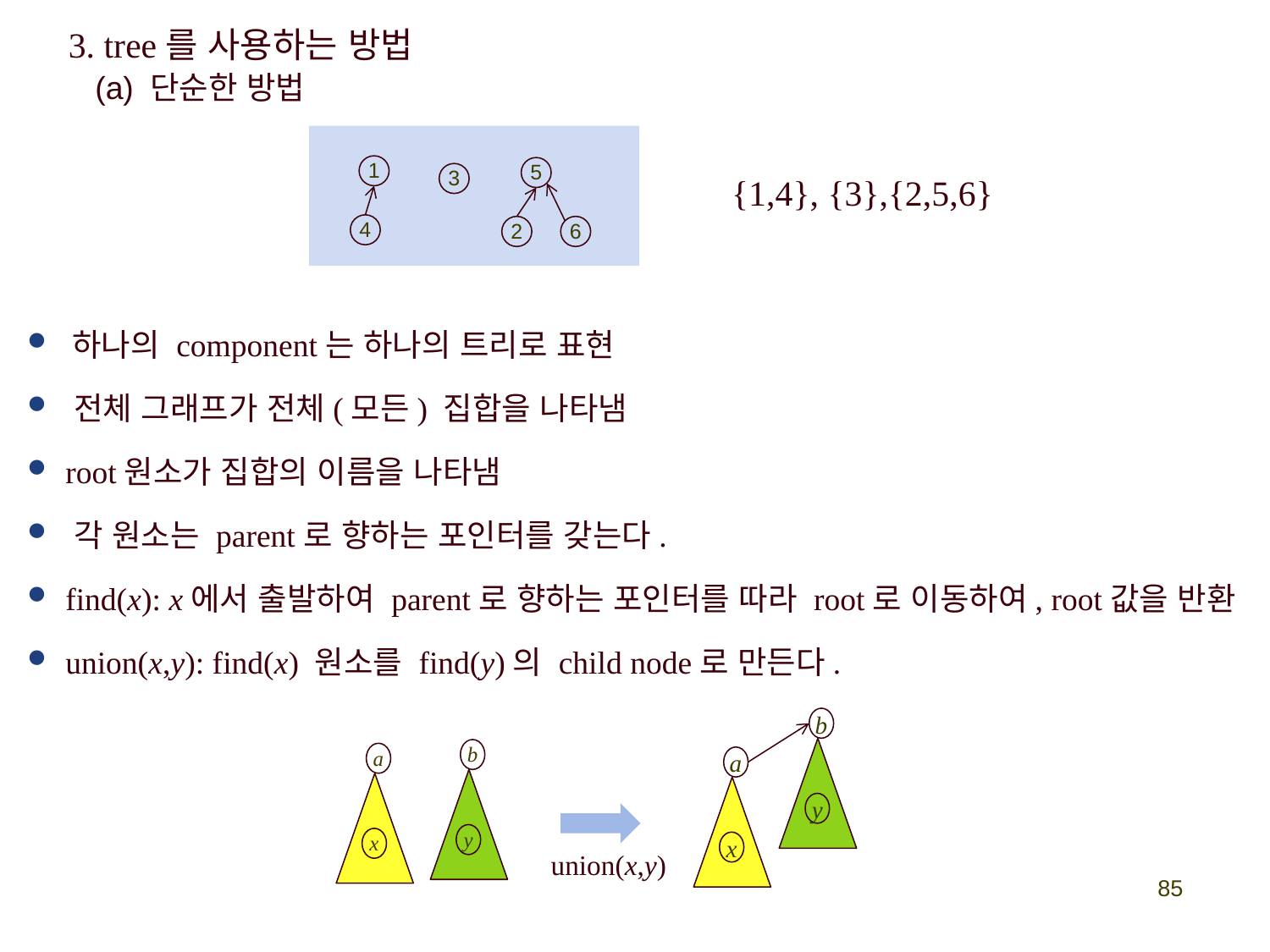

3. tree를 사용하는 방법
   (a) 단순한 방법

1
5
3
{1,4}, {3},{2,5,6}
4
2
6
 하나의 component는 하나의 트리로 표현
 전체 그래프가 전체(모든) 집합을 나타냄
 root원소가 집합의 이름을 나타냄
 각 원소는 parent로 향하는 포인터를 갖는다.
 find(x): x에서 출발하여 parent로 향하는 포인터를 따라 root로 이동하여, root값을 반환
 union(x,y): find(x) 원소를 find(y)의 child node로 만든다.
b

b
a
a

y

y
x
x
union(x,y)
85